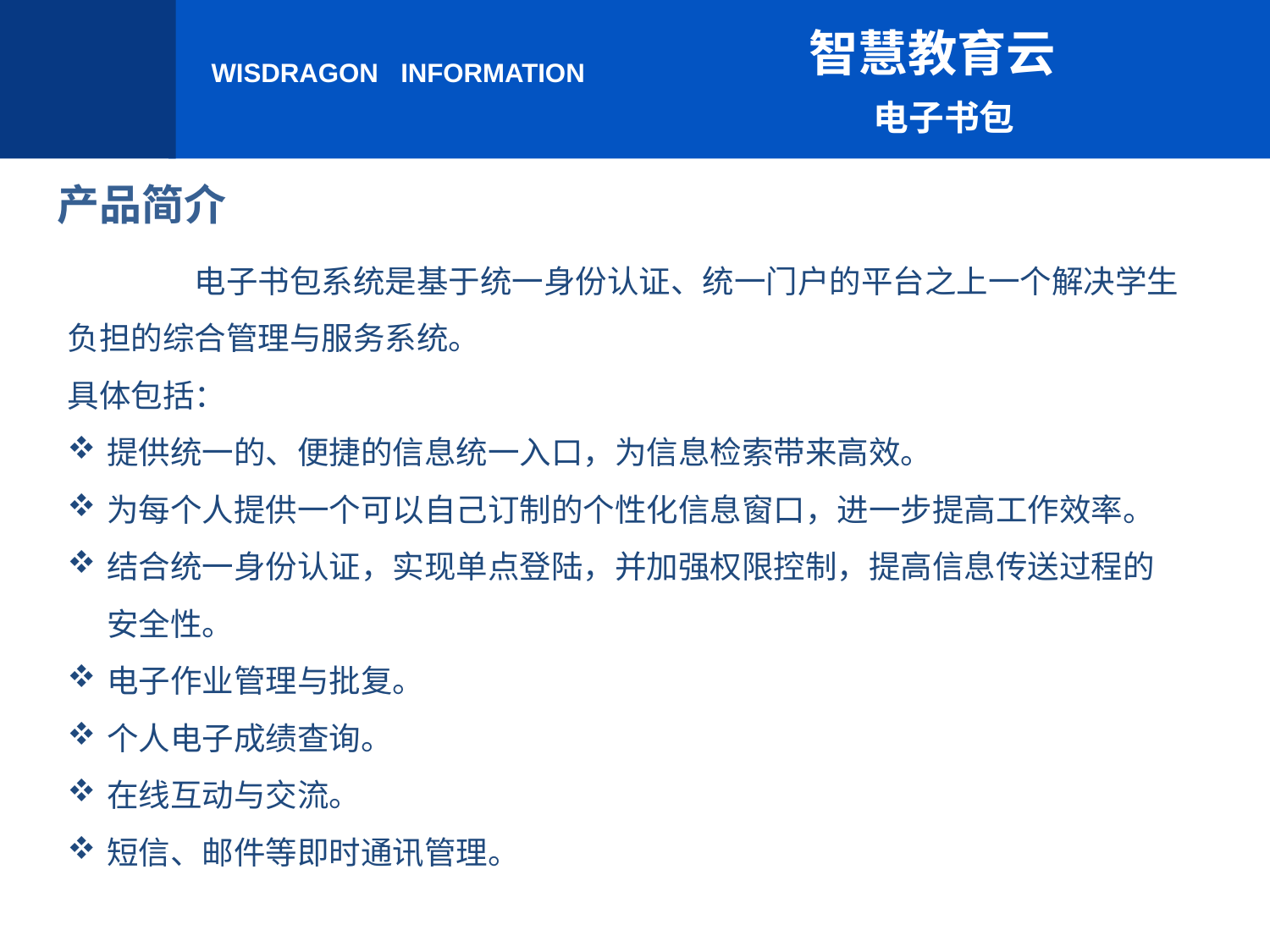

智慧教育云
 电子书包
产品简介

	电子书包系统是基于统一身份认证、统一门户的平台之上一个解决学生负担的综合管理与服务系统。
具体包括：
提供统一的、便捷的信息统一入口，为信息检索带来高效。
为每个人提供一个可以自己订制的个性化信息窗口，进一步提高工作效率。
结合统一身份认证，实现单点登陆，并加强权限控制，提高信息传送过程的安全性。
电子作业管理与批复。
个人电子成绩查询。
在线互动与交流。
短信、邮件等即时通讯管理。